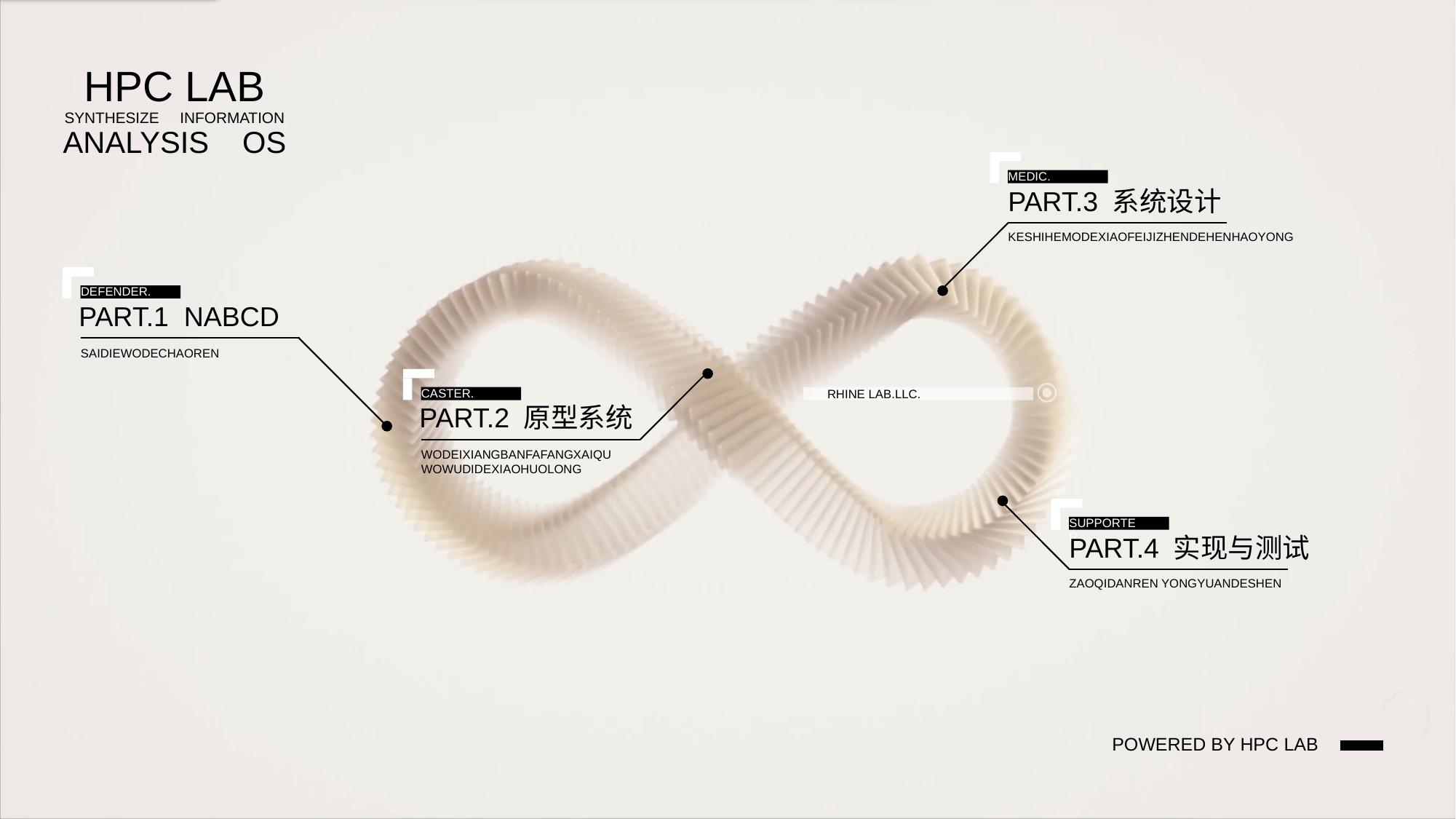

HPC LAB
SYNTHESIZE     INFORMATION
ANALYSIS    OS
rhodeskesi

MEDIC.

PART.3 系统设计
KESHIHEMODEXIAOFEIJIZHENDEHENHAOYONG

DEFENDER.

PART.1  NABCD
建议内容：内容介绍
图内元素内容位置均可调整

英文字体：Novecento wide
中文字体：思源黑体
SAIDIEWODECHAOREN

CASTER.
       RHINE LAB.LLC.

PART.2 原型系统

WODEIXIANGBANFAFANGXAIQU
WOWUDIDEXIAOHUOLONG

SUPPORTER.

PART.4 实现与测试
ZAOQIDANREN YONGYUANDESHEN
POWERED BY HPC LAB